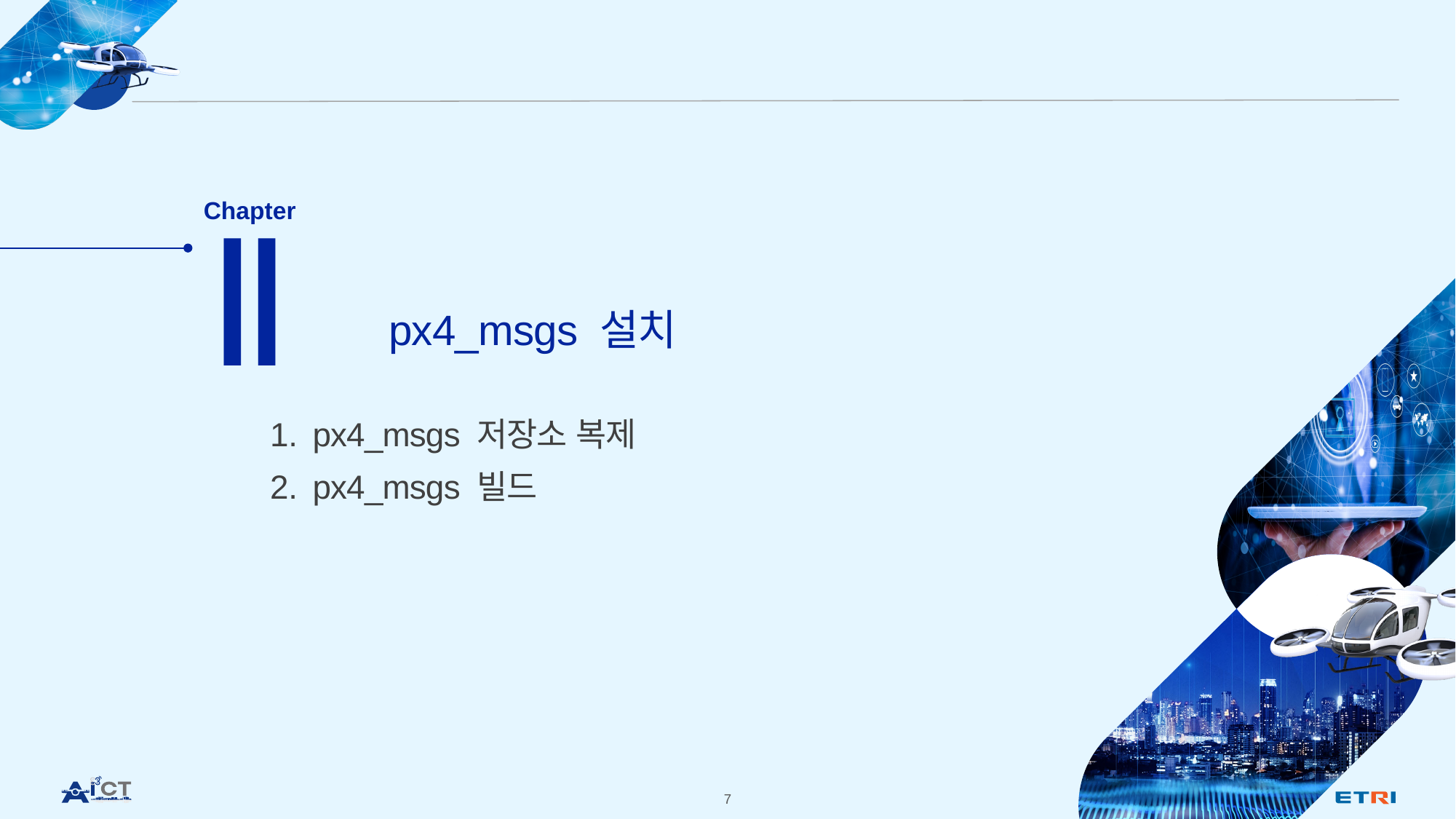

Ⅱ
Chapter
px4_msgs 설치
px4_msgs 저장소 복제
px4_msgs 빌드